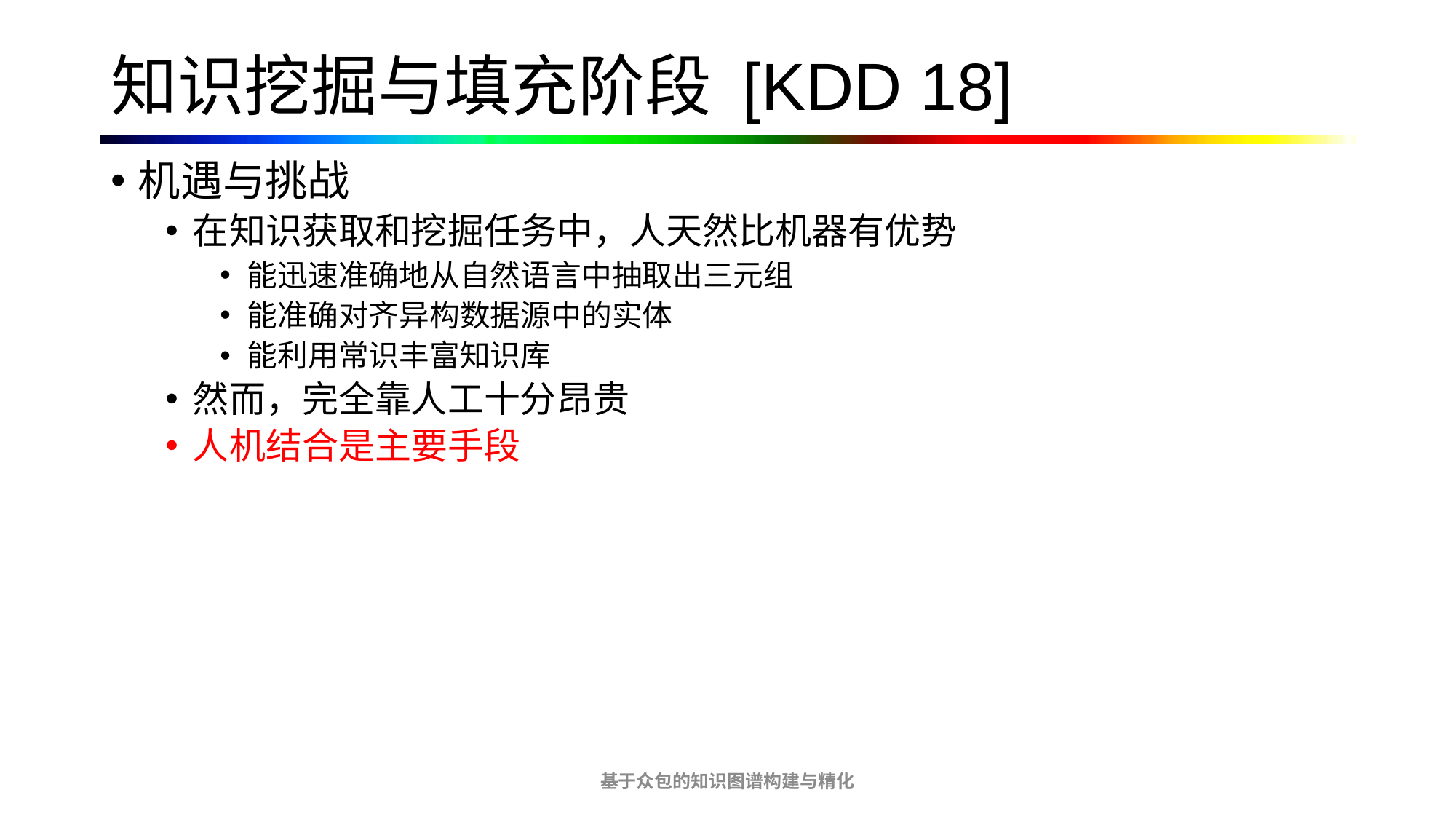

# 知识挖掘与填充阶段 [KDD 18]
机遇与挑战
在知识获取和挖掘任务中，人天然比机器有优势
能迅速准确地从自然语言中抽取出三元组
能准确对齐异构数据源中的实体
能利用常识丰富知识库
然而，完全靠人工十分昂贵
人机结合是主要手段

基于众包的知识图谱构建与精化
64